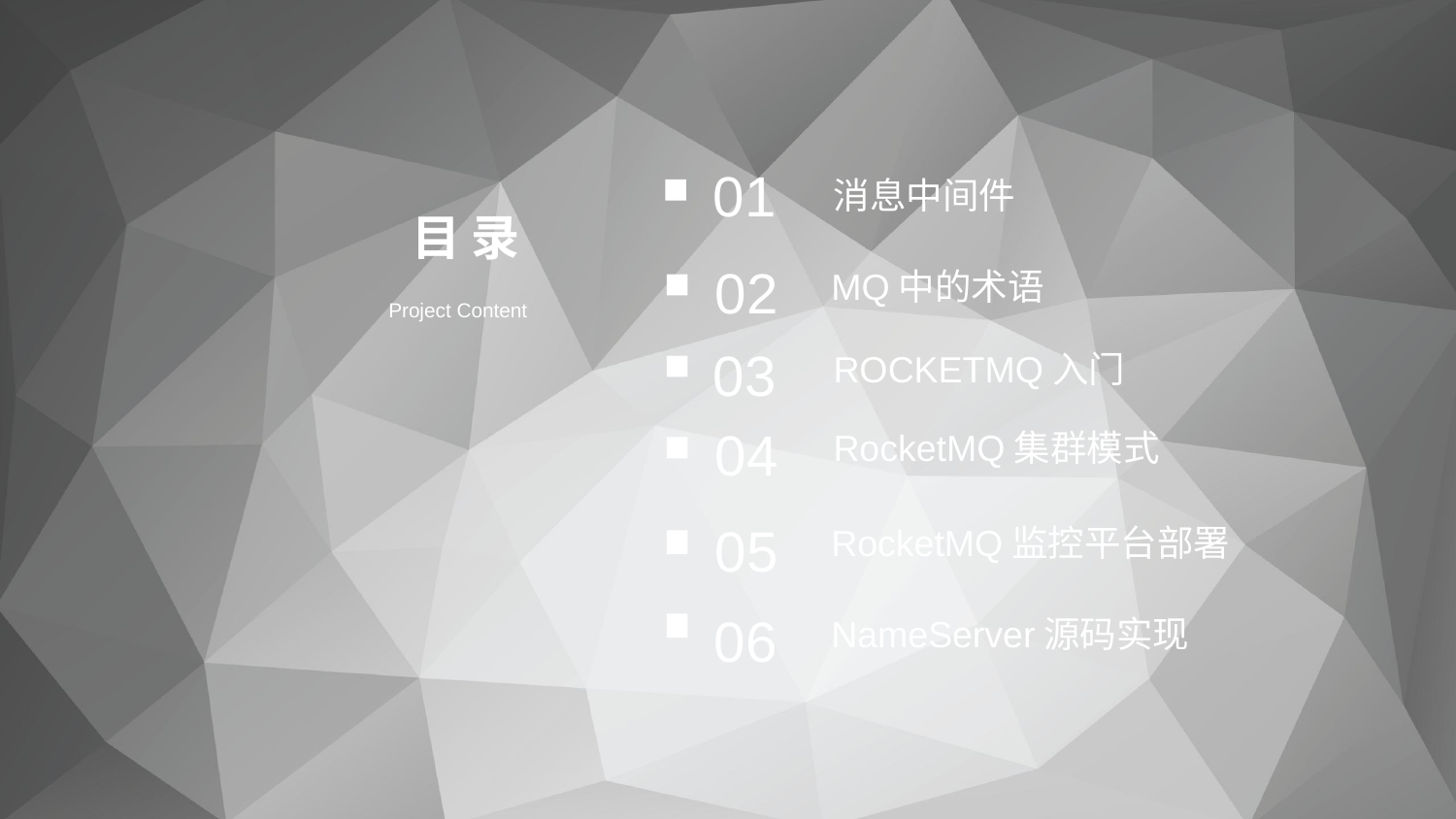

01
消息中间件

02
MQ中的术语
03
ROCKETMQ入门
04
RocketMQ集群模式
目 录
Project Content
05
RocketMQ监控平台部署

06
NameServer源码实现